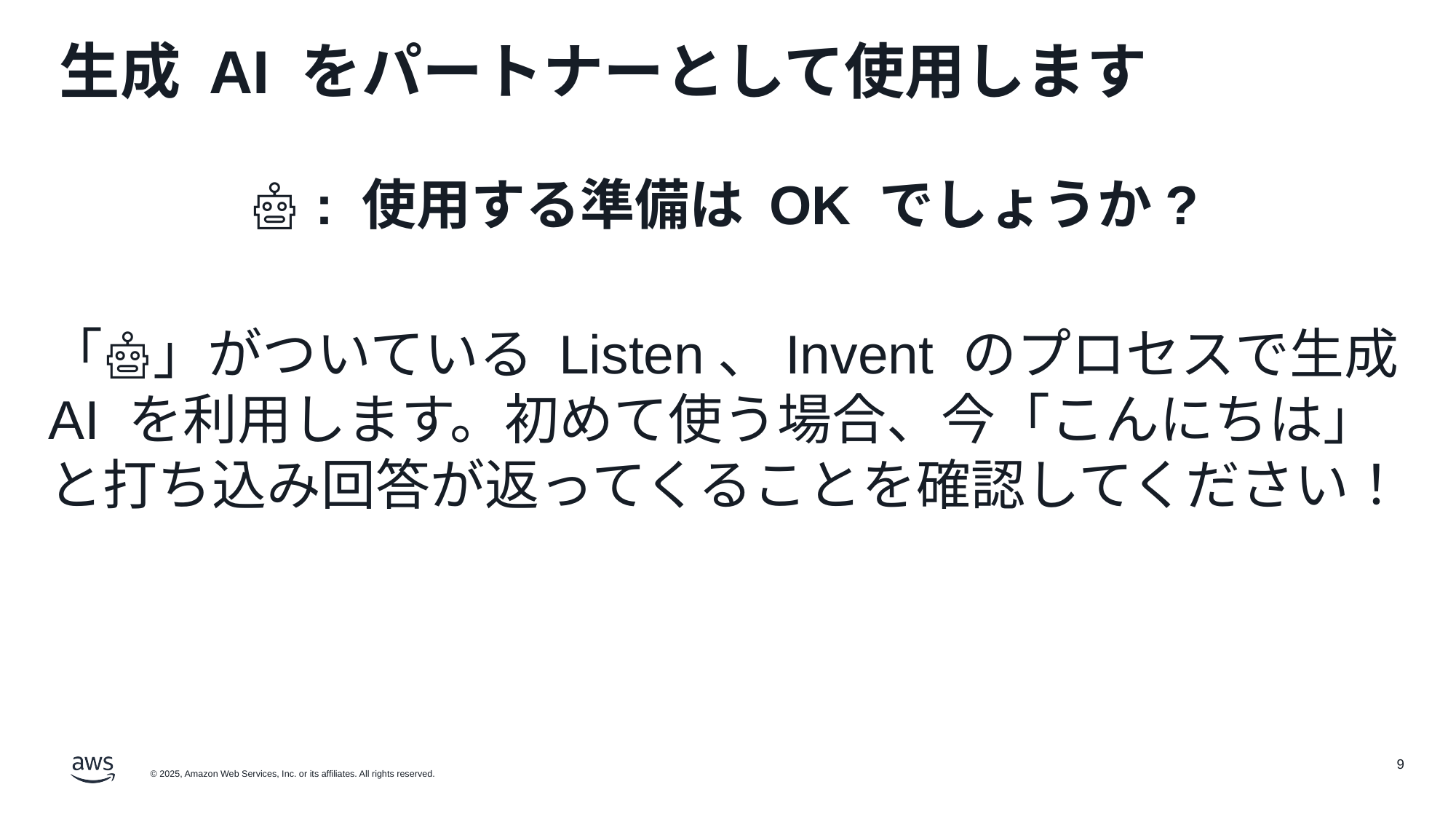

# 生成 AI をパートナーとして使用します
🤖 : 使用する準備は OK でしょうか?

「🤖」がついている Listen、Invent のプロセスで生成 AI を利用します。初めて使う場合、今「こんにちは」と打ち込み回答が返ってくることを確認してください！
9